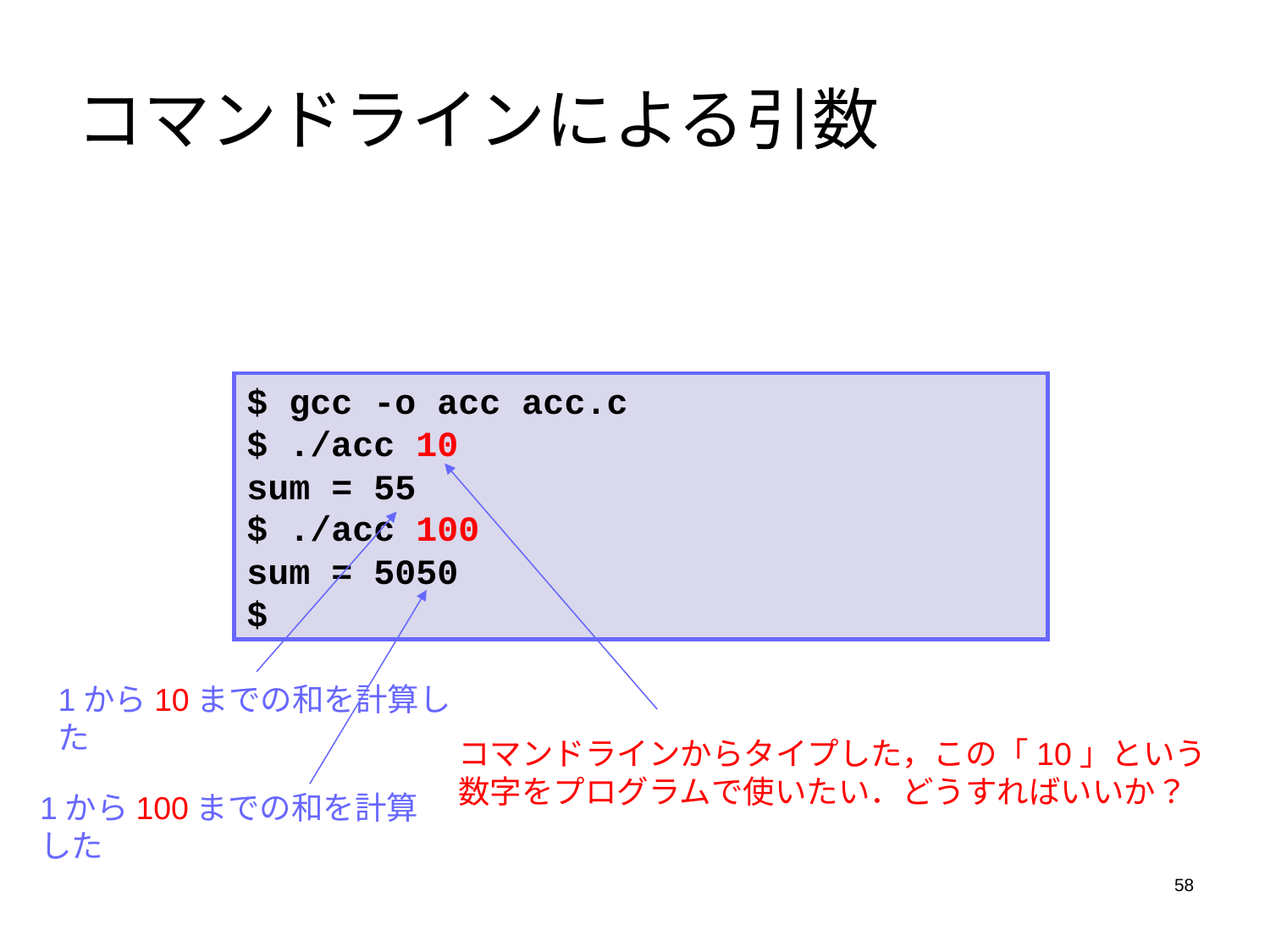

# コマンドラインによる引数
$ gcc -o acc acc.c
$ ./acc 10
sum = 55
$ ./acc 100
sum = 5050
$

1から10までの和を計算した
コマンドラインからタイプした，この「10」という数字をプログラムで使いたい．どうすればいいか？
1から100までの和を計算した
58